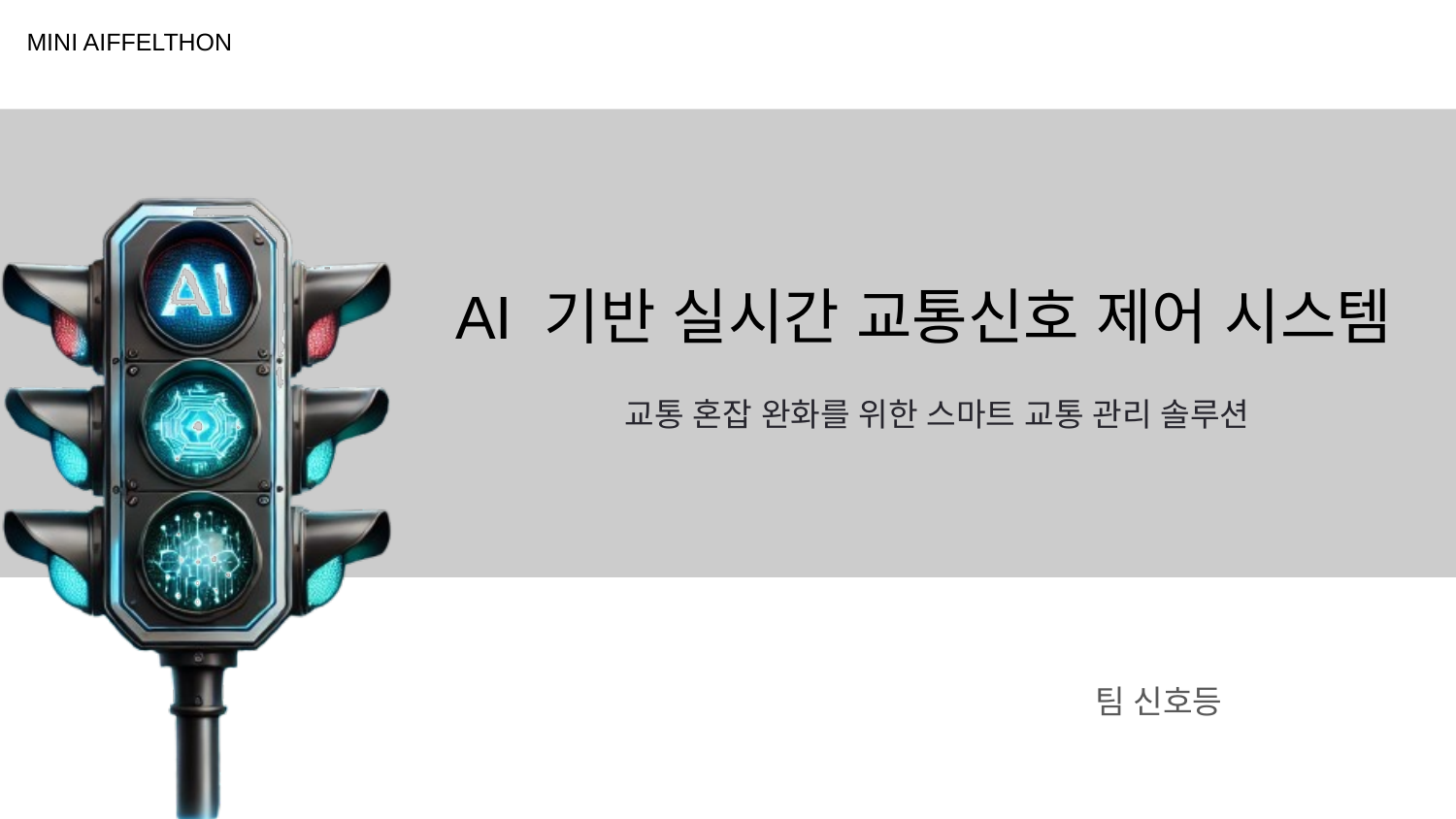

# AI 기반 실시간 교통신호 제어 시스템

교통 혼잡 완화를 위한 스마트 교통 관리 솔루션
팀 신호등